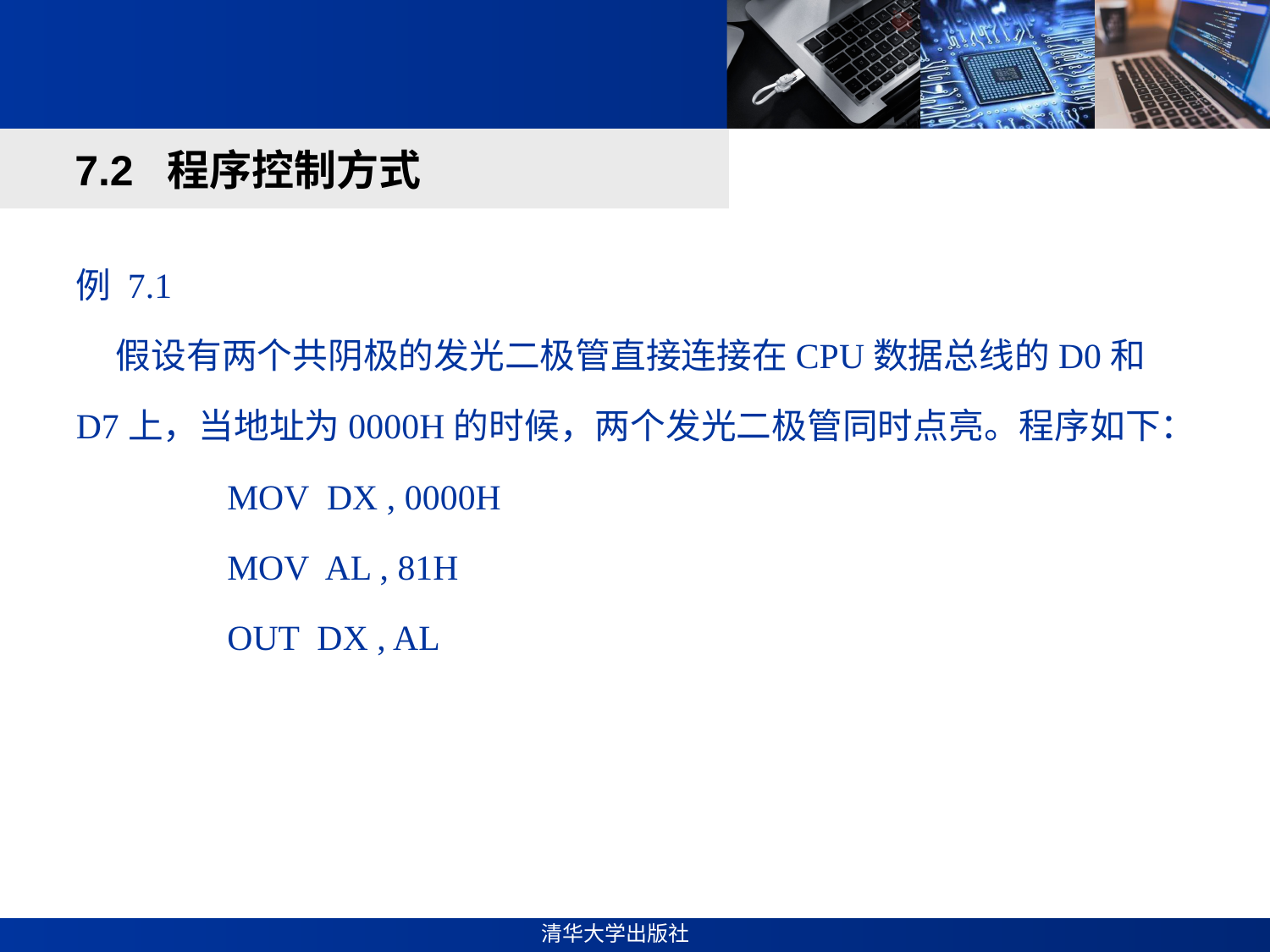

#
7.2  程序控制方式
例 7.1
    假设有两个共阴极的发光二极管直接连接在CPU数据总线的D0和D7上，当地址为0000H的时候，两个发光二极管同时点亮。程序如下：
                 MOV  DX , 0000H
                 MOV  AL , 81H
                 OUT  DX , AL